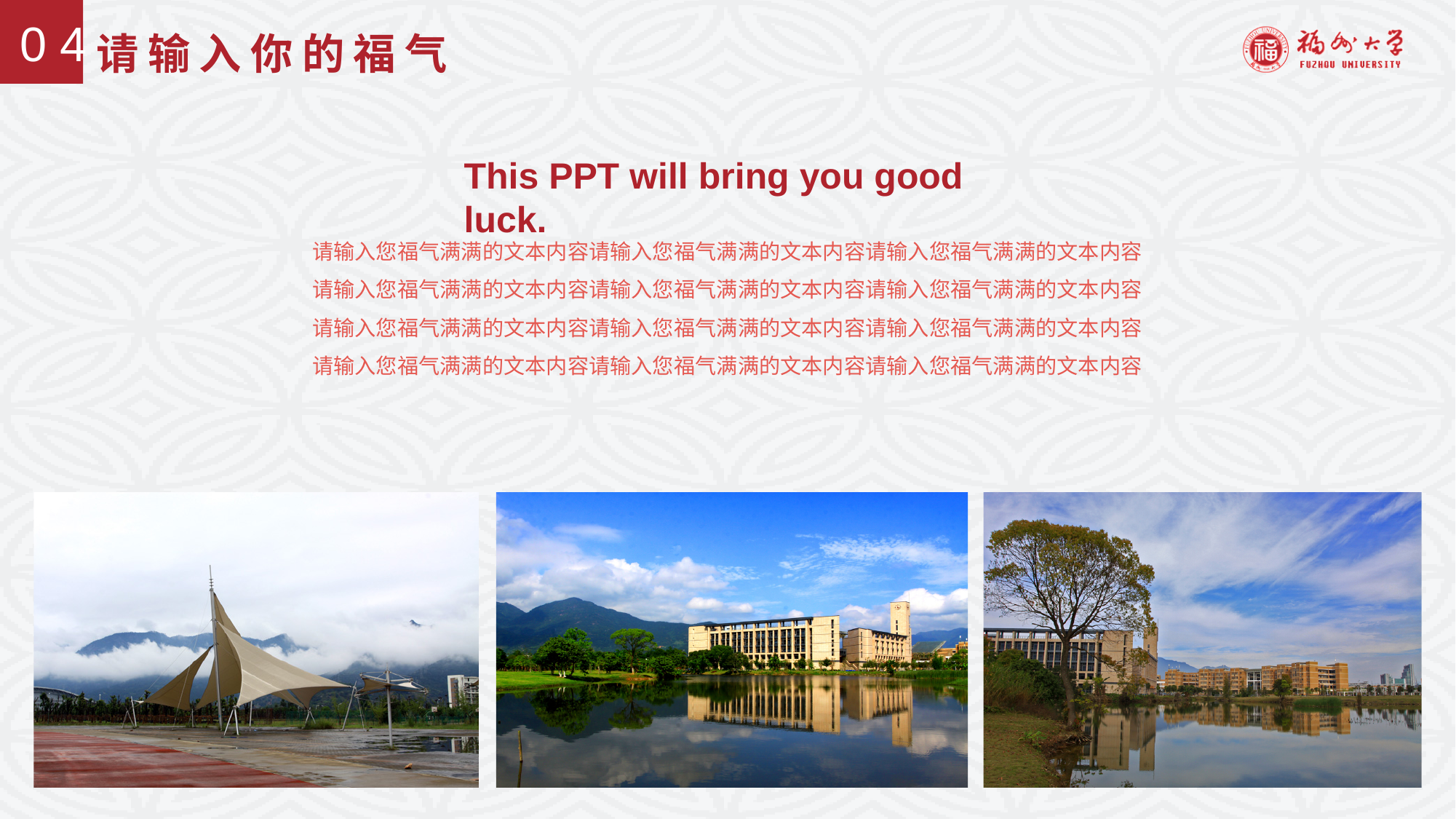

# 请输入你的福气
0 4
This PPT will bring you good luck.
请输入您福气满满的文本内容请输入您福气满满的文本内容请输入您福气满满的文本内容
请输入您福气满满的文本内容请输入您福气满满的文本内容请输入您福气满满的文本内容
请输入您福气满满的文本内容请输入您福气满满的文本内容请输入您福气满满的文本内容
请输入您福气满满的文本内容请输入您福气满满的文本内容请输入您福气满满的文本内容